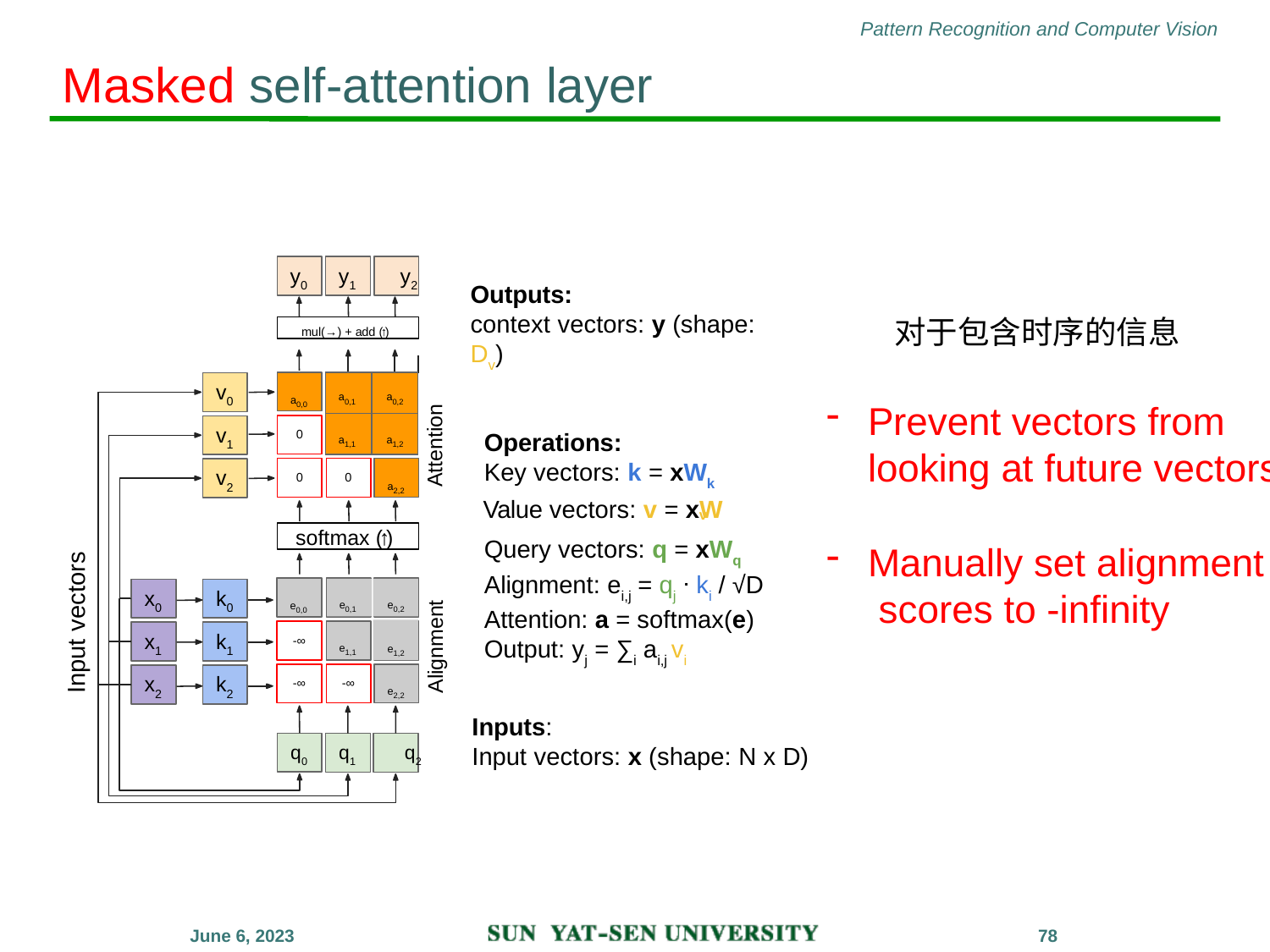

# Masked self-attention layer

y0
y1	y2
Outputs:
context vectors: y (shape: Dv)

对于包含时序的信息
mul(→) + add (↑)

|  |  |  |  |
| --- | --- | --- | --- |
| a0,1 |  | a0,2 |  |
| a1,1 |  | a1,2 |  |

a0,0
v0

Prevent vectors from  looking at future vectors.

Manually set alignment  scores to -infinity
Attention

v1
0
Operations:
Key vectors: k = xWk

a2,2
v2
0
0

Value vectors: v = xW

v

softmax (↑)
Query vectors: q = xWq  Alignment: ei,j = qj ᐧ ki / √D  Attention: a = softmax(e)  Output: yj = ∑i ai,j vi
Input vectors

e0,1
e0,2
x0
k0
e0,0
Alignment

e1,2

x1
k1
-∞
e1,1

x2
k2
-∞
-∞
e2,2
Inputs:
Input vectors: x (shape: N x D)

q0
q1	q2